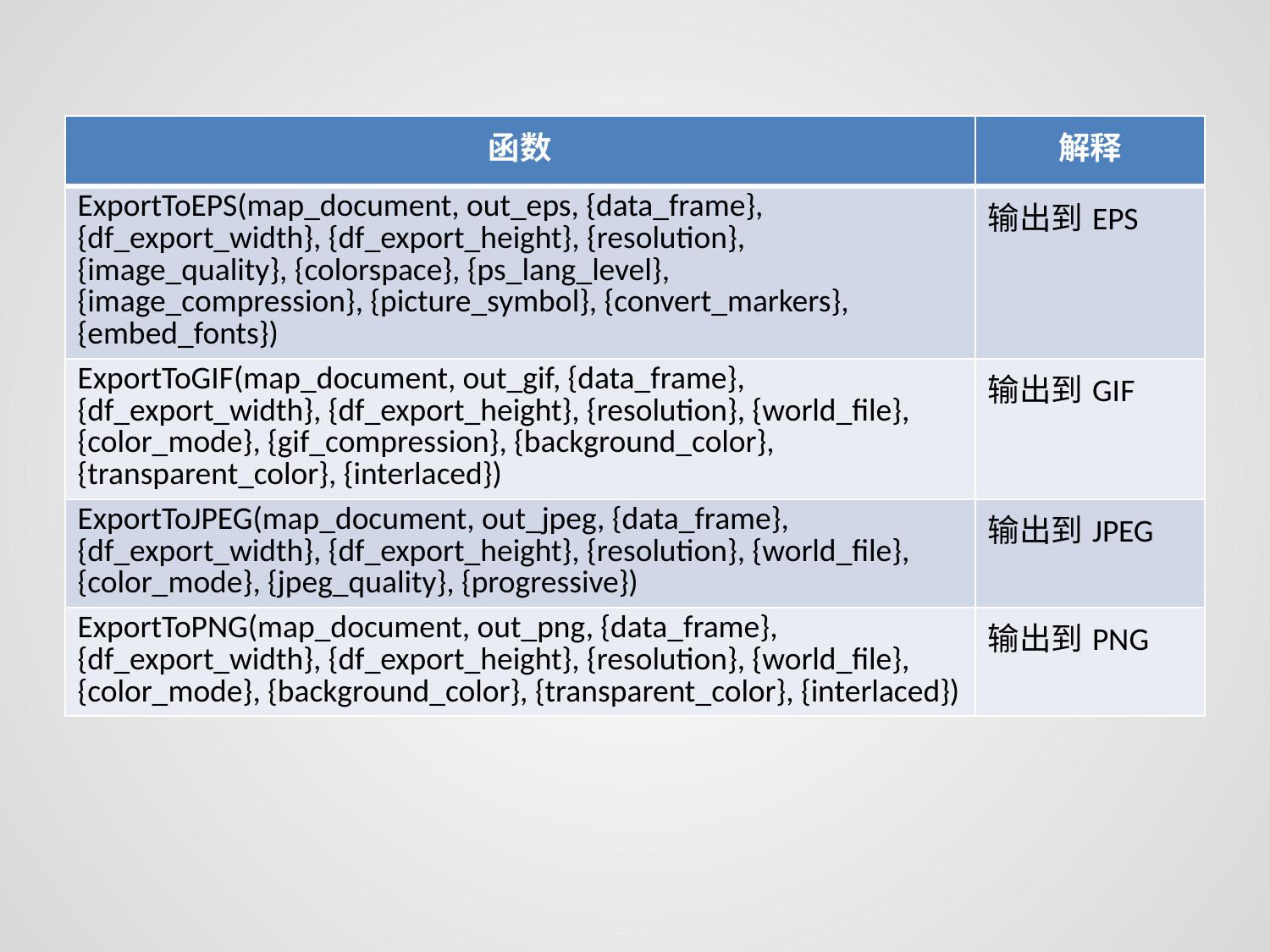

| 函数 | 解释 |
| --- | --- |
| ExportToEPS(map\_document, out\_eps, {data\_frame}, {df\_export\_width}, {df\_export\_height}, {resolution}, {image\_quality}, {colorspace}, {ps\_lang\_level}, {image\_compression}, {picture\_symbol}, {convert\_markers}, {embed\_fonts}) | 输出到EPS |
| ExportToGIF(map\_document, out\_gif, {data\_frame}, {df\_export\_width}, {df\_export\_height}, {resolution}, {world\_file}, {color\_mode}, {gif\_compression}, {background\_color}, {transparent\_color}, {interlaced}) | 输出到GIF |
| ExportToJPEG(map\_document, out\_jpeg, {data\_frame}, {df\_export\_width}, {df\_export\_height}, {resolution}, {world\_file}, {color\_mode}, {jpeg\_quality}, {progressive}) | 输出到JPEG |
| ExportToPNG(map\_document, out\_png, {data\_frame}, {df\_export\_width}, {df\_export\_height}, {resolution}, {world\_file}, {color\_mode}, {background\_color}, {transparent\_color}, {interlaced}) | 输出到PNG |